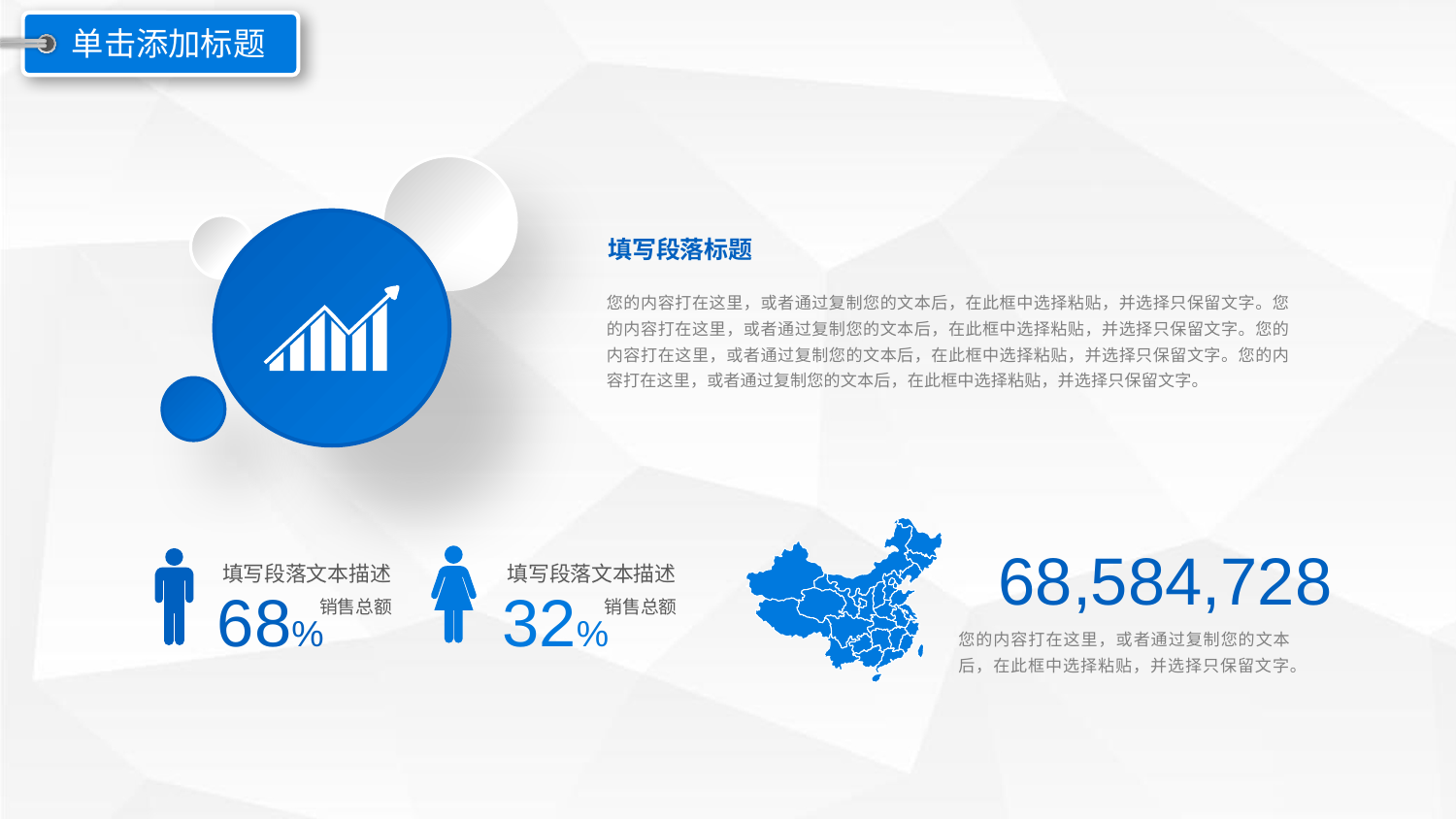

单击添加标题

填写段落标题
您的内容打在这里，或者通过复制您的文本后，在此框中选择粘贴，并选择只保留文字。您的内容打在这里，或者通过复制您的文本后，在此框中选择粘贴，并选择只保留文字。您的内容打在这里，或者通过复制您的文本后，在此框中选择粘贴，并选择只保留文字。您的内容打在这里，或者通过复制您的文本后，在此框中选择粘贴，并选择只保留文字。

68,584,728

填写段落文本描述
填写段落文本描述
68%
32%
销售总额
销售总额
您的内容打在这里，或者通过复制您的文本后，在此框中选择粘贴，并选择只保留文字。